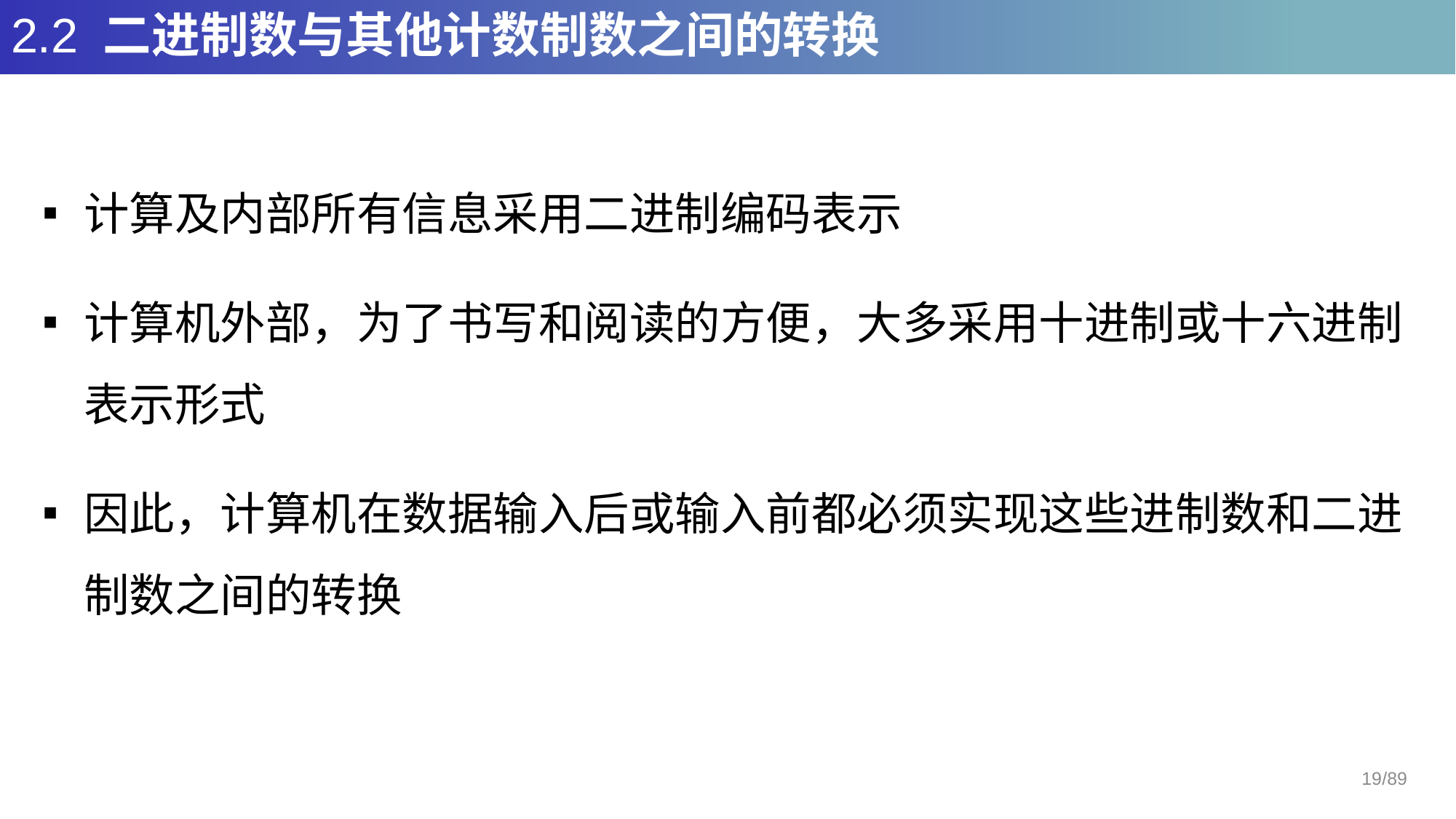

# 2.2 二进制数与其他计数制数之间的转换
计算及内部所有信息采用二进制编码表示
计算机外部，为了书写和阅读的方便，大多采用十进制或十六进制表示形式
因此，计算机在数据输入后或输入前都必须实现这些进制数和二进制数之间的转换
19/89